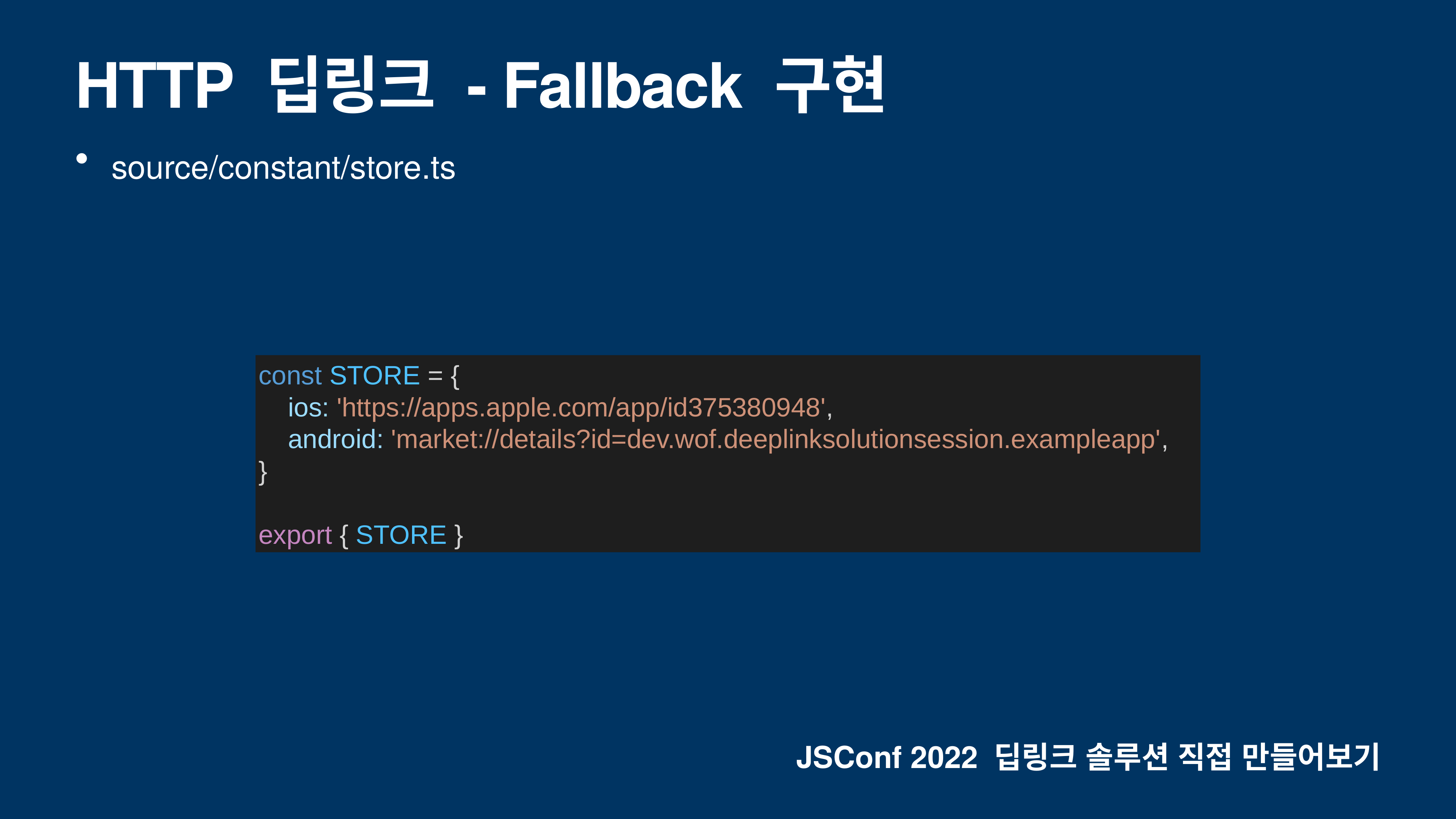

# HTTP 딥링크 - Fallback 구현
source/constant/store.ts
const STORE = {
    ios: 'https://apps.apple.com/app/id375380948',
    android: 'market://details?id=dev.wof.deeplinksolutionsession.exampleapp',
}

export { STORE }
JSConf 2022 딥링크 솔루션 직접 만들어보기